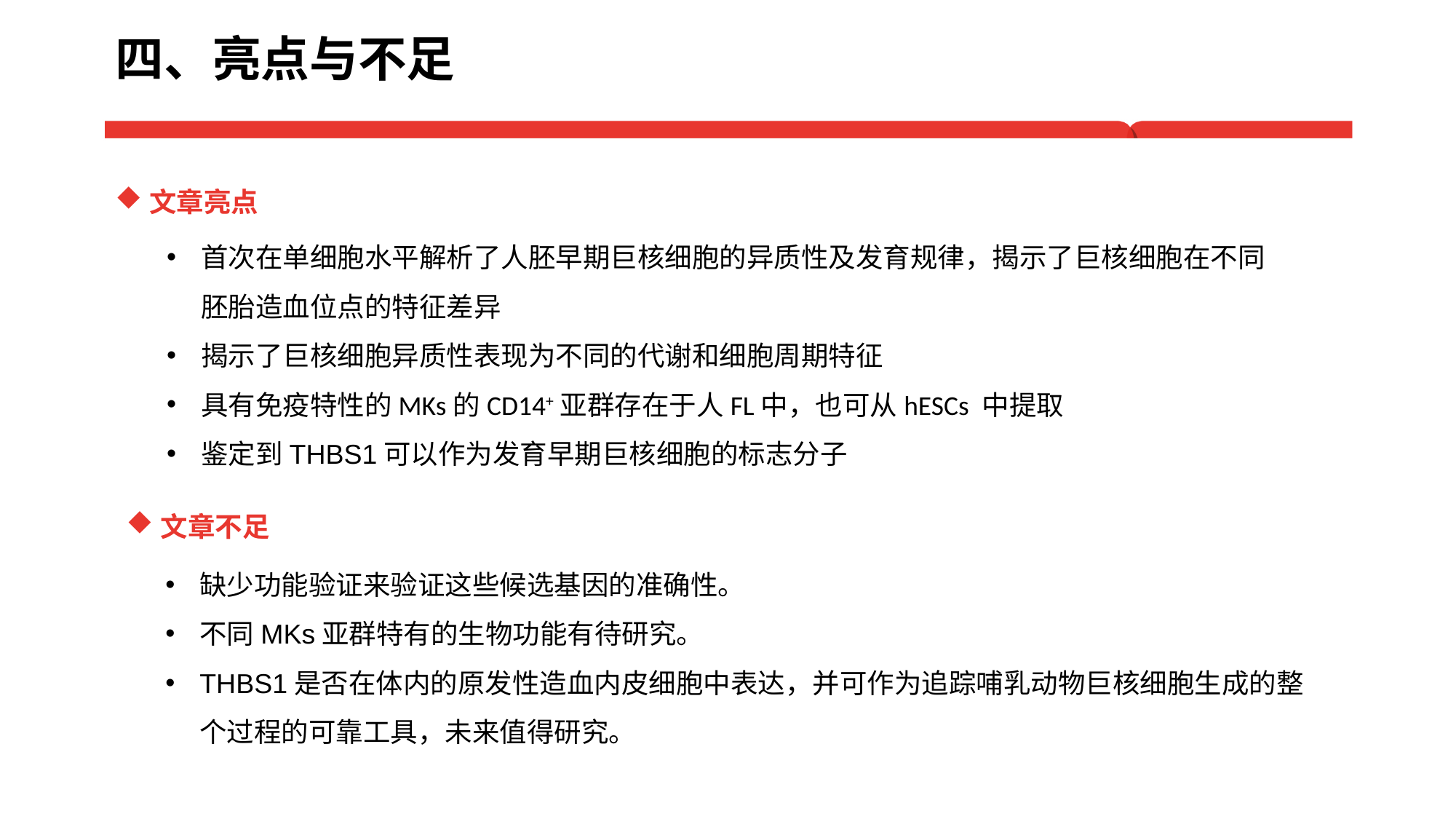

# 四、亮点与不足
文章亮点
首次在单细胞水平解析了人胚早期巨核细胞的异质性及发育规律，揭示了巨核细胞在不同胚胎造血位点的特征差异
揭示了巨核细胞异质性表现为不同的代谢和细胞周期特征
具有免疫特性的MKs的CD14+亚群存在于人FL中，也可从hESCs 中提取
鉴定到THBS1可以作为发育早期巨核细胞的标志分子
文章不足
缺少功能验证来验证这些候选基因的准确性。
不同MKs亚群特有的生物功能有待研究。
THBS1是否在体内的原发性造血内皮细胞中表达，并可作为追踪哺乳动物巨核细胞生成的整个过程的可靠工具，未来值得研究。